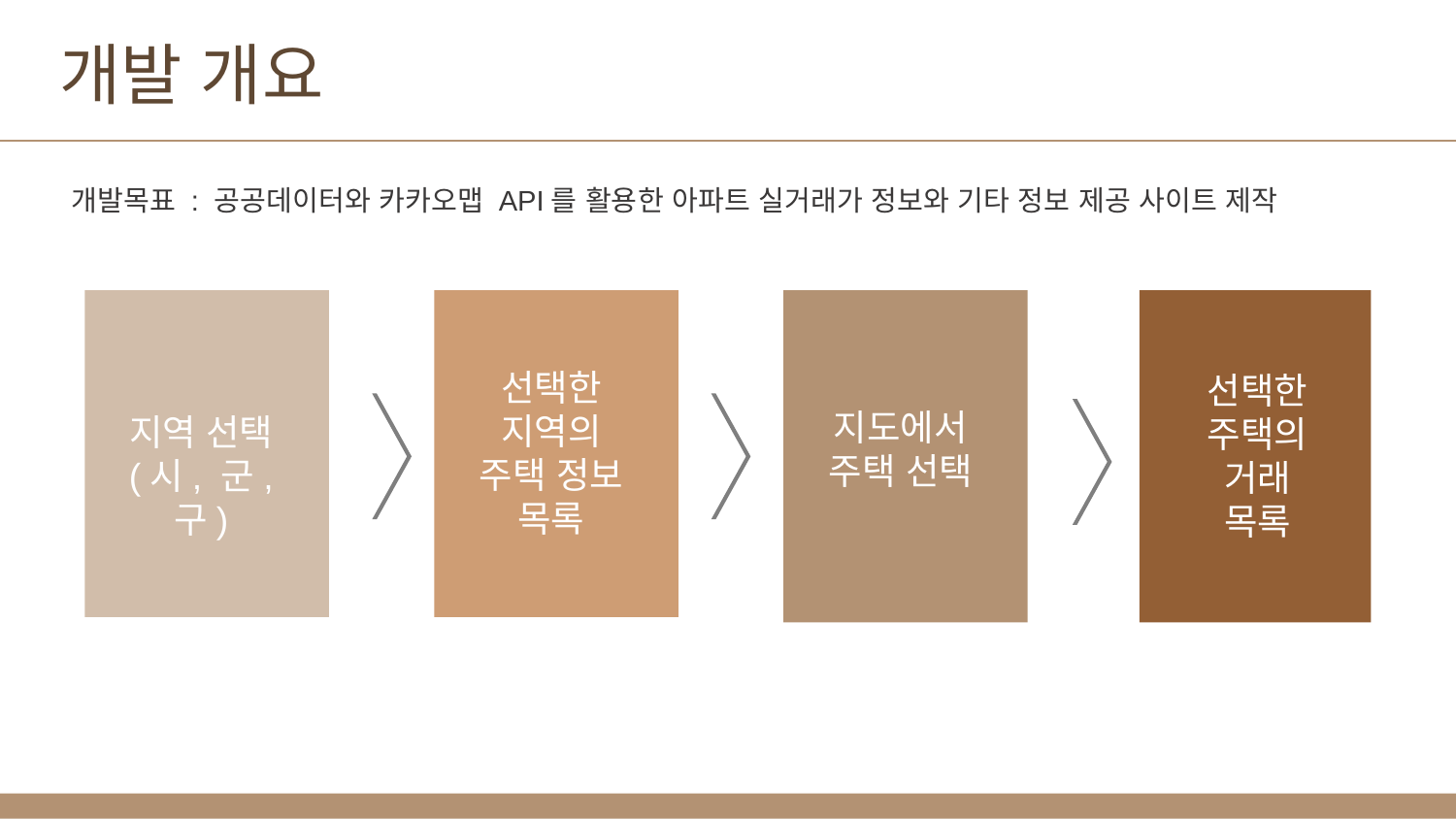

개발 개요
개발목표 : 공공데이터와 카카오맵 API를 활용한 아파트 실거래가 정보와 기타 정보 제공 사이트 제작

선택한 지역의 주택 정보 목록
선택한 주택의
전체
거래 목록
선택한 주택의
거래
목록

지도에서
주택 선택

지역 선택 (시, 군, 구)
내용 입력